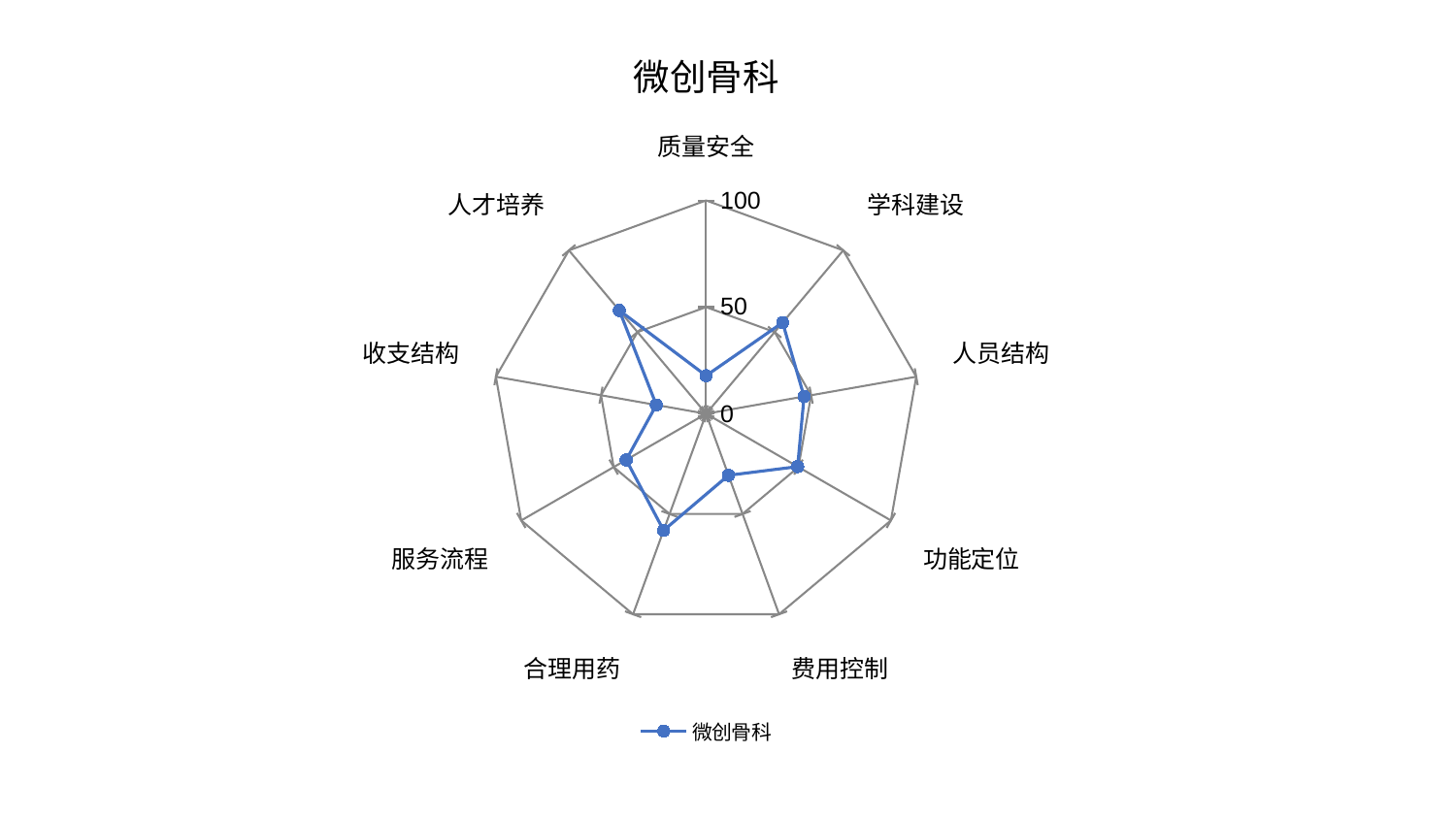

### Chart: 微创骨科

| Category | 微创骨科 |
|---|---|
| 质量安全 | 17.868496665409882 |
| 学科建设 | 55.82989116387046 |
| 人员结构 | 46.626061744238314 |
| 功能定位 | 49.55159407386648 |
| 费用控制 | 30.699231655211413 |
| 合理用药 | 58.146818998734815 |
| 服务流程 | 43.226080403139925 |
| 收支结构 | 23.670008305739422 |
| 人才培养 | 63.27395388308446 |
136